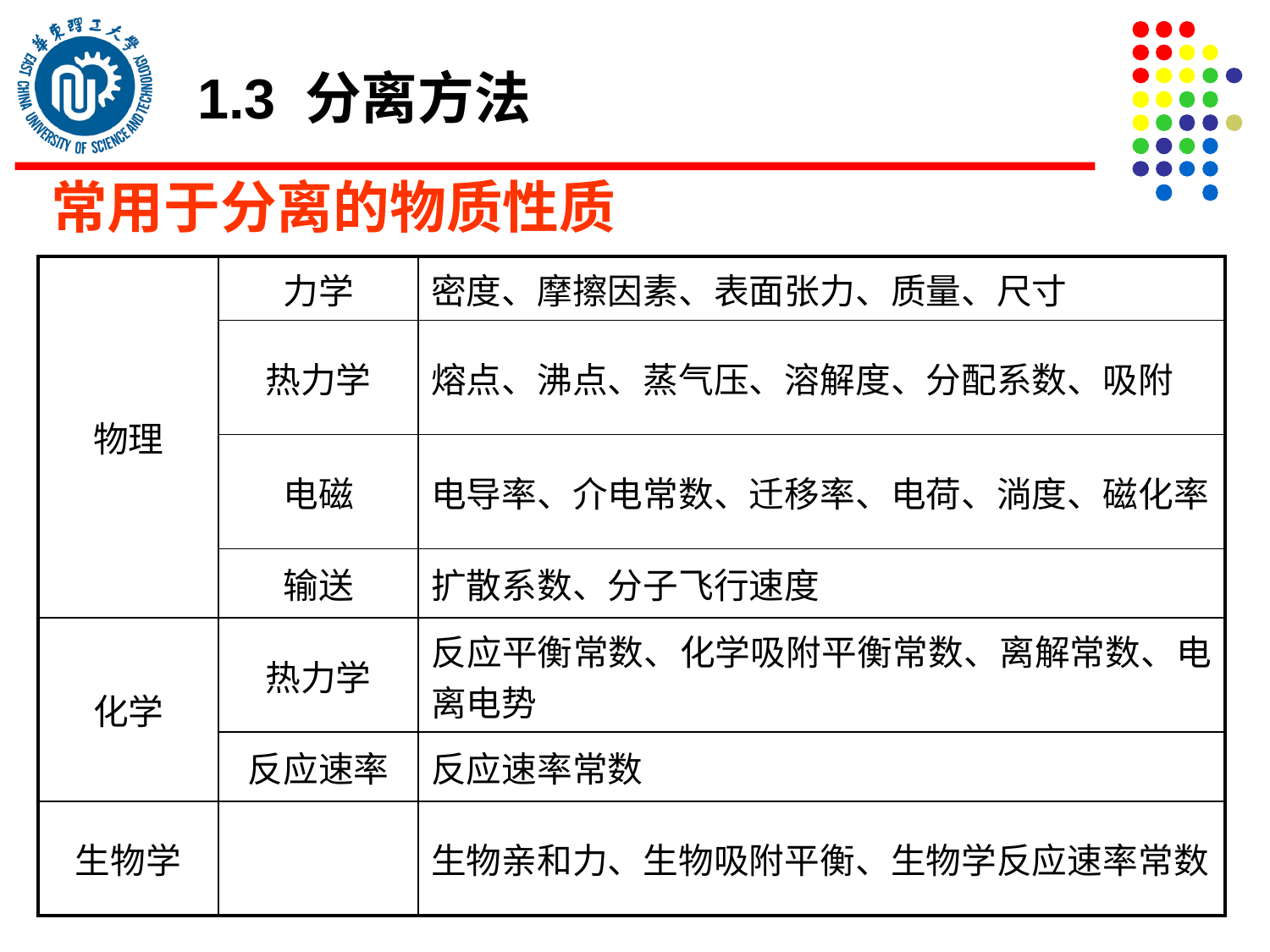

1.3 分离方法
常用于分离的物质性质
| 物理 | 力学 | 密度、摩擦因素、表面张力、质量、尺寸 |
| --- | --- | --- |
|  | 热力学 | 熔点、沸点、蒸气压、溶解度、分配系数、吸附 |
|  | 电磁 | 电导率、介电常数、迁移率、电荷、淌度、磁化率 |
|  | 输送 | 扩散系数、分子飞行速度 |
| 化学 | 热力学 | 反应平衡常数、化学吸附平衡常数、离解常数、电离电势 |
|  | 反应速率 | 反应速率常数 |
| 生物学 |  | 生物亲和力、生物吸附平衡、生物学反应速率常数 |
31